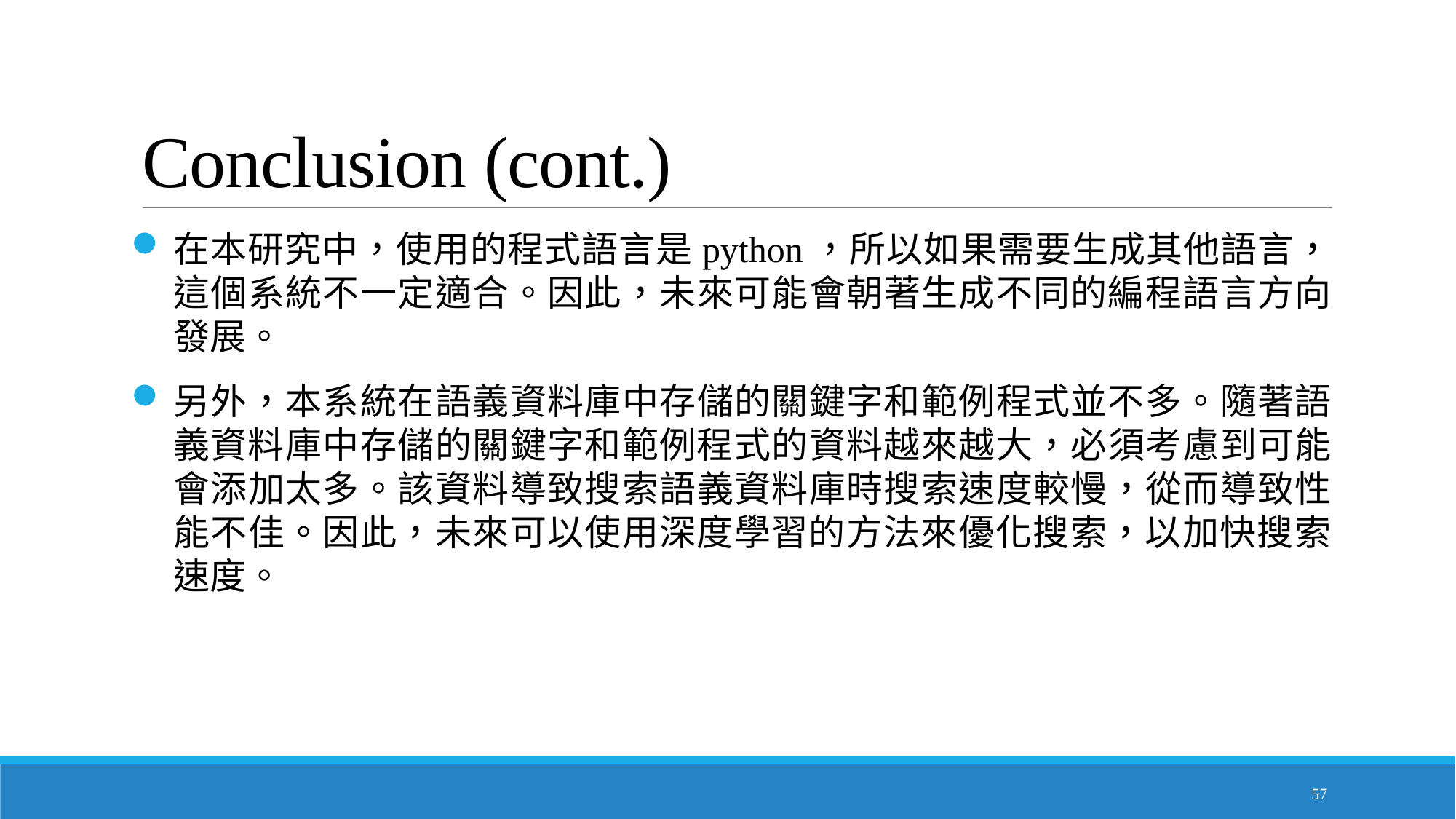

# Conclusion (cont.)
在本研究中，使用的程式語言是python，所以如果需要生成其他語言，這個系統不一定適合。因此，未來可能會朝著生成不同的編程語言方向發展。
另外，本系統在語義資料庫中存儲的關鍵字和範例程式並不多。隨著語義資料庫中存儲的關鍵字和範例程式的資料越來越大，必須考慮到可能會添加太多。該資料導致搜索語義資料庫時搜索速度較慢，從而導致性能不佳。因此，未來可以使用深度學習的方法來優化搜索，以加快搜索速度。
57